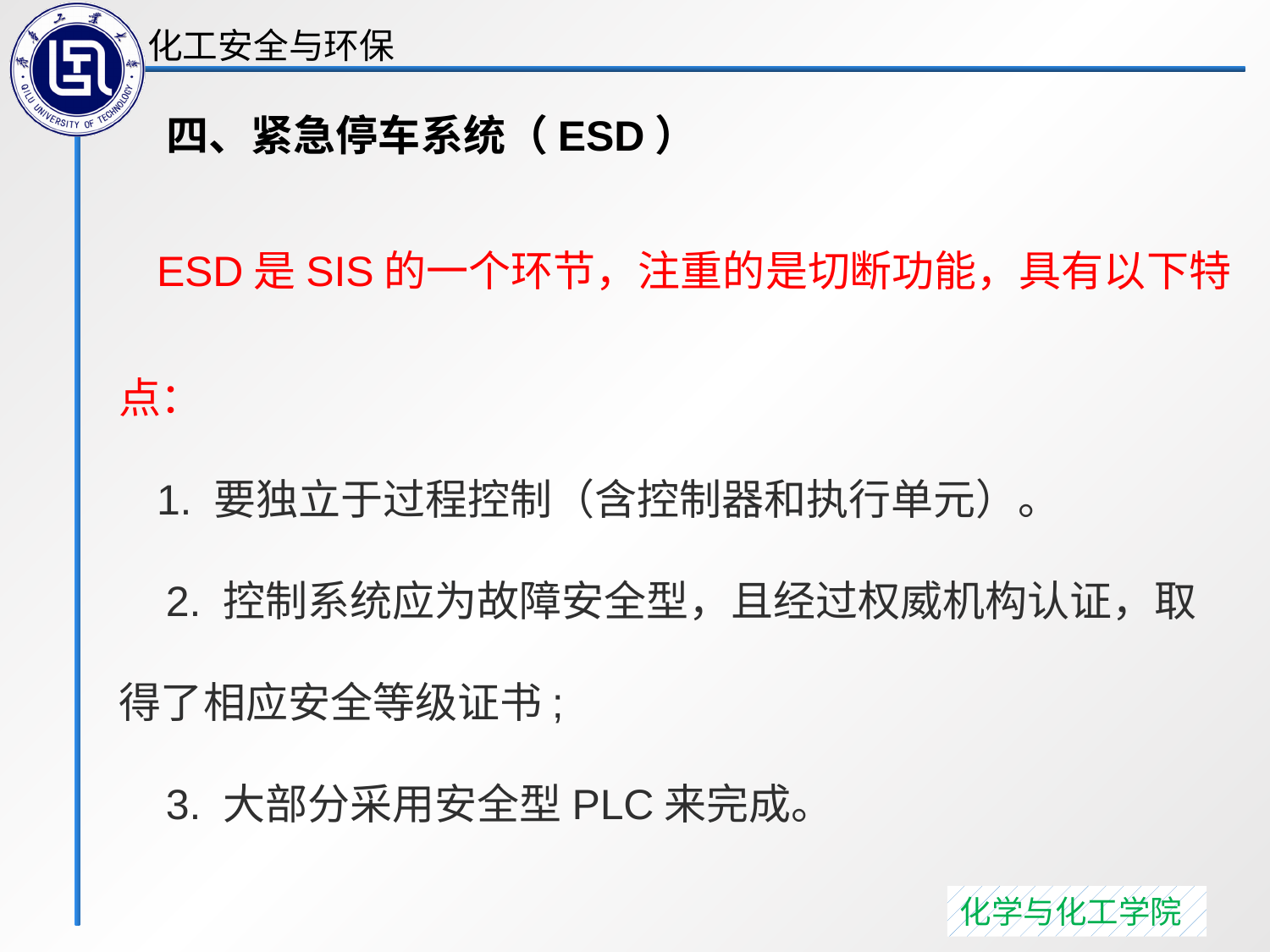

四、紧急停车系统（ESD）
    ESD是SIS的一个环节，注重的是切断功能，具有以下特点：
    1. 要独立于过程控制（含控制器和执行单元）。
    2. 控制系统应为故障安全型，且经过权威机构认证，取得了相应安全等级证书;
    3. 大部分采用安全型PLC来完成。